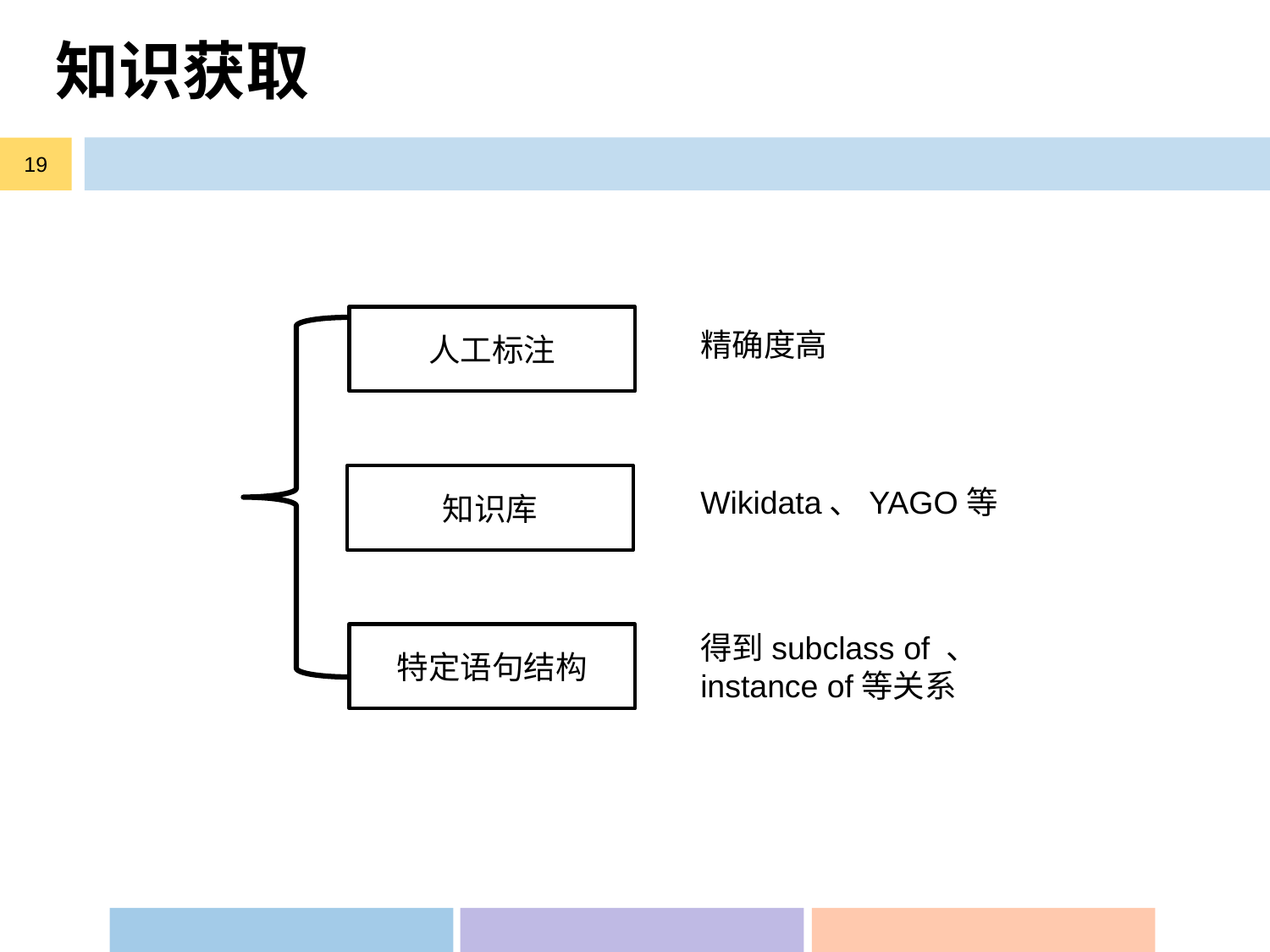

# 知识获取
19
人工标注

精确度高
知识库
Wikidata、YAGO等
得到subclass of 、
instance of等关系
特定语句结构